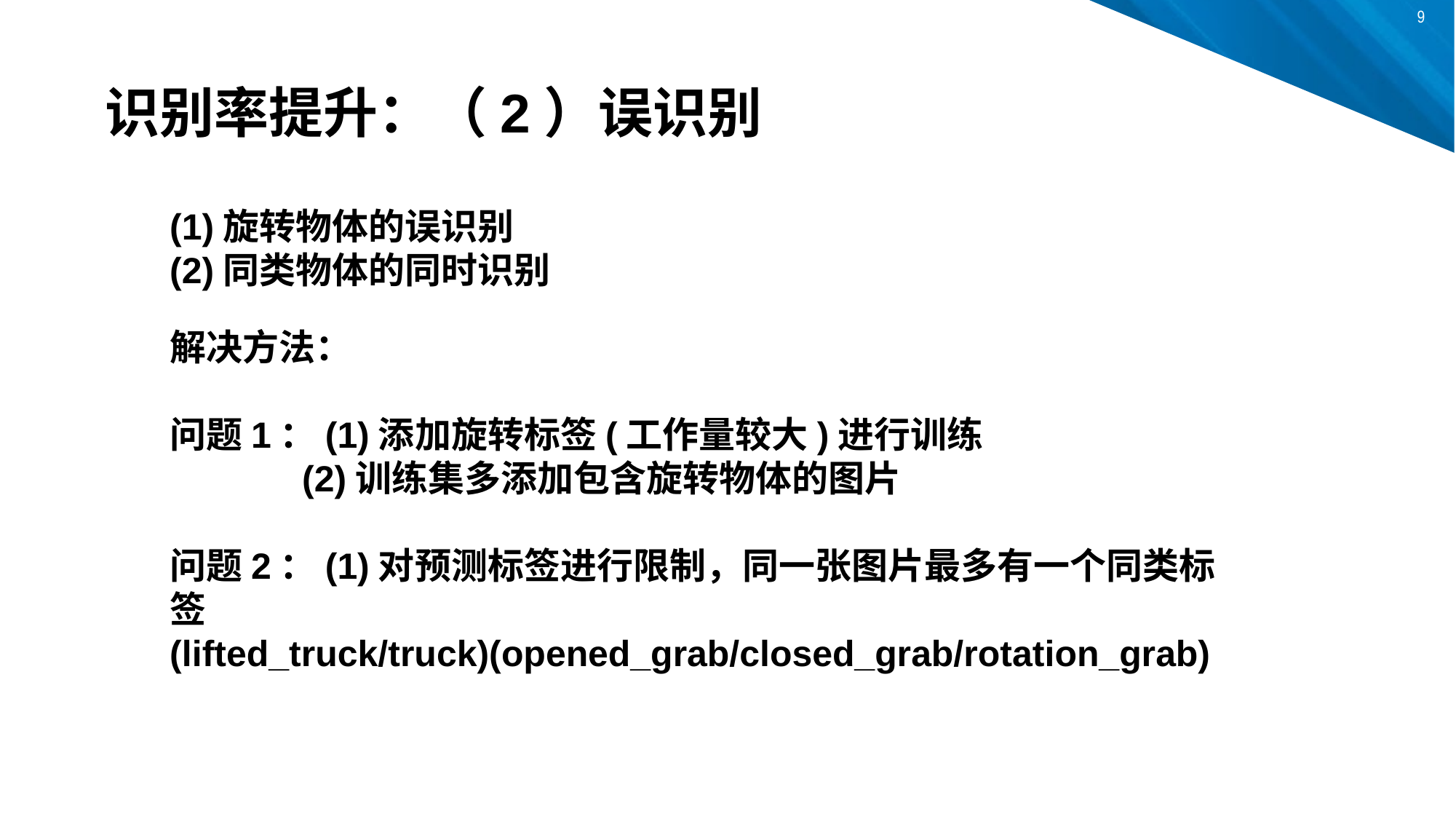

识别率提升：（2）误识别
(1)旋转物体的误识别
(2)同类物体的同时识别
解决方法：

问题1：(1)添加旋转标签(工作量较大)进行训练
             (2)训练集多添加包含旋转物体的图片

问题2：(1)对预测标签进行限制，同一张图片最多有一个同类标签 (lifted_truck/truck)(opened_grab/closed_grab/rotation_grab)